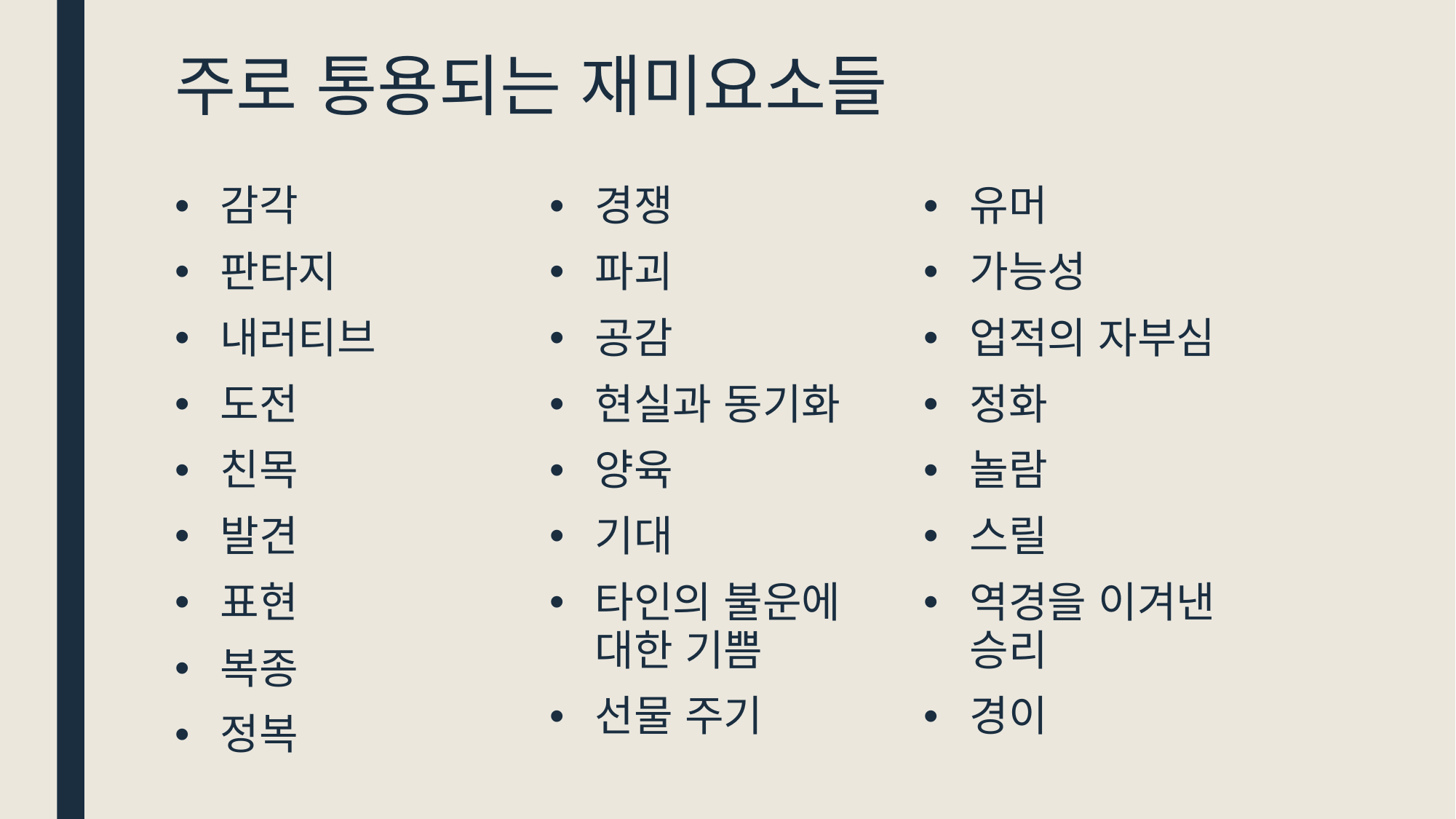

# 주로 통용되는 재미요소들
감각
판타지
내러티브
도전
친목
발견
표현
복종
정복
경쟁
파괴
공감
현실과 동기화
양육
기대
타인의 불운에
대한 기쁨
선물 주기
유머
가능성
업적의 자부심
정화
놀람
스릴
역경을 이겨낸 승리
경이